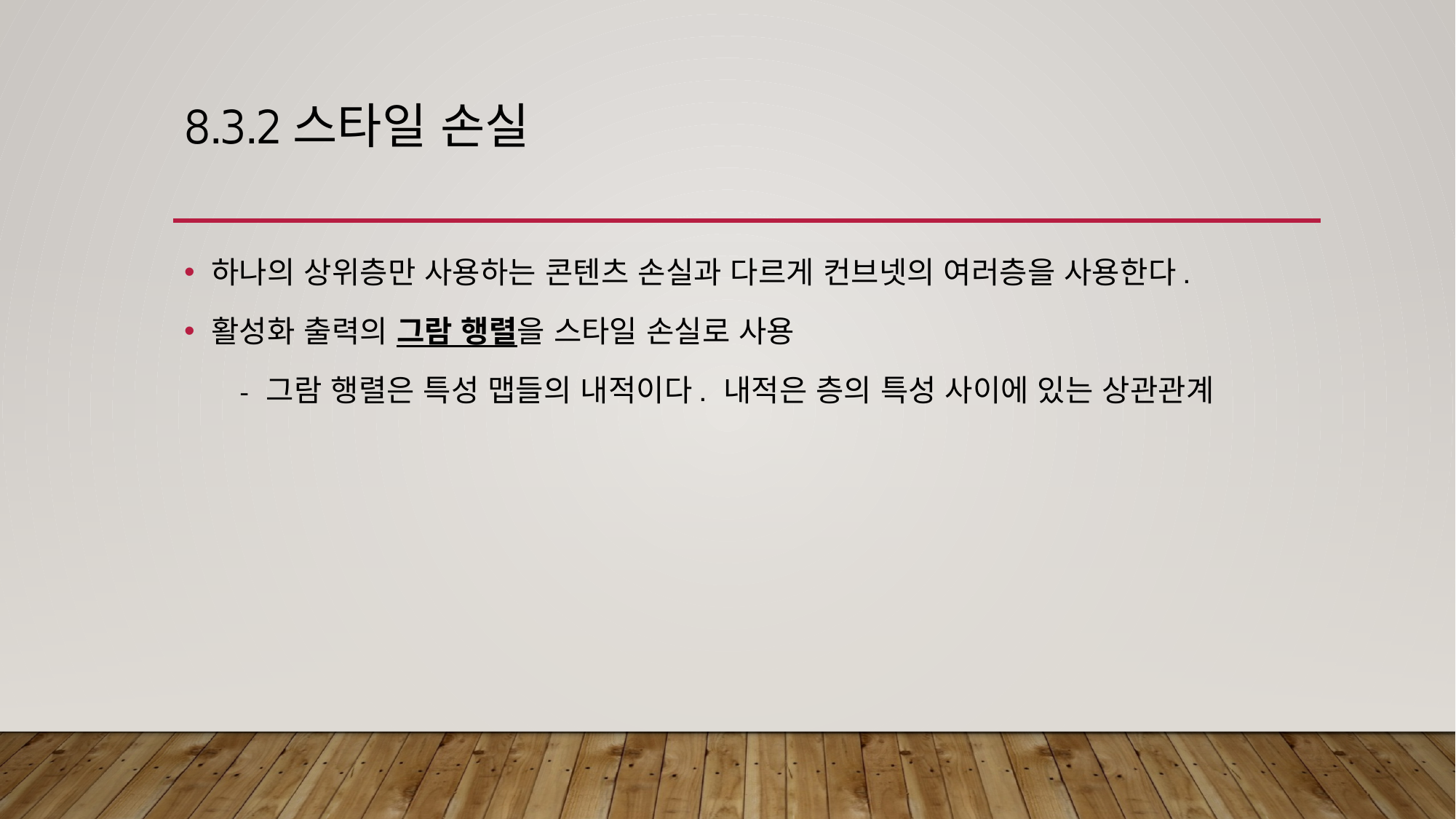

# 8.3.2스타일 손실
하나의 상위층만 사용하는 콘텐츠 손실과 다르게 컨브넷의 여러층을 사용한다.
활성화 출력의 그람 행렬을 스타일 손실로 사용
      - 그람 행렬은 특성 맵들의 내적이다. 내적은 층의 특성 사이에 있는 상관관계